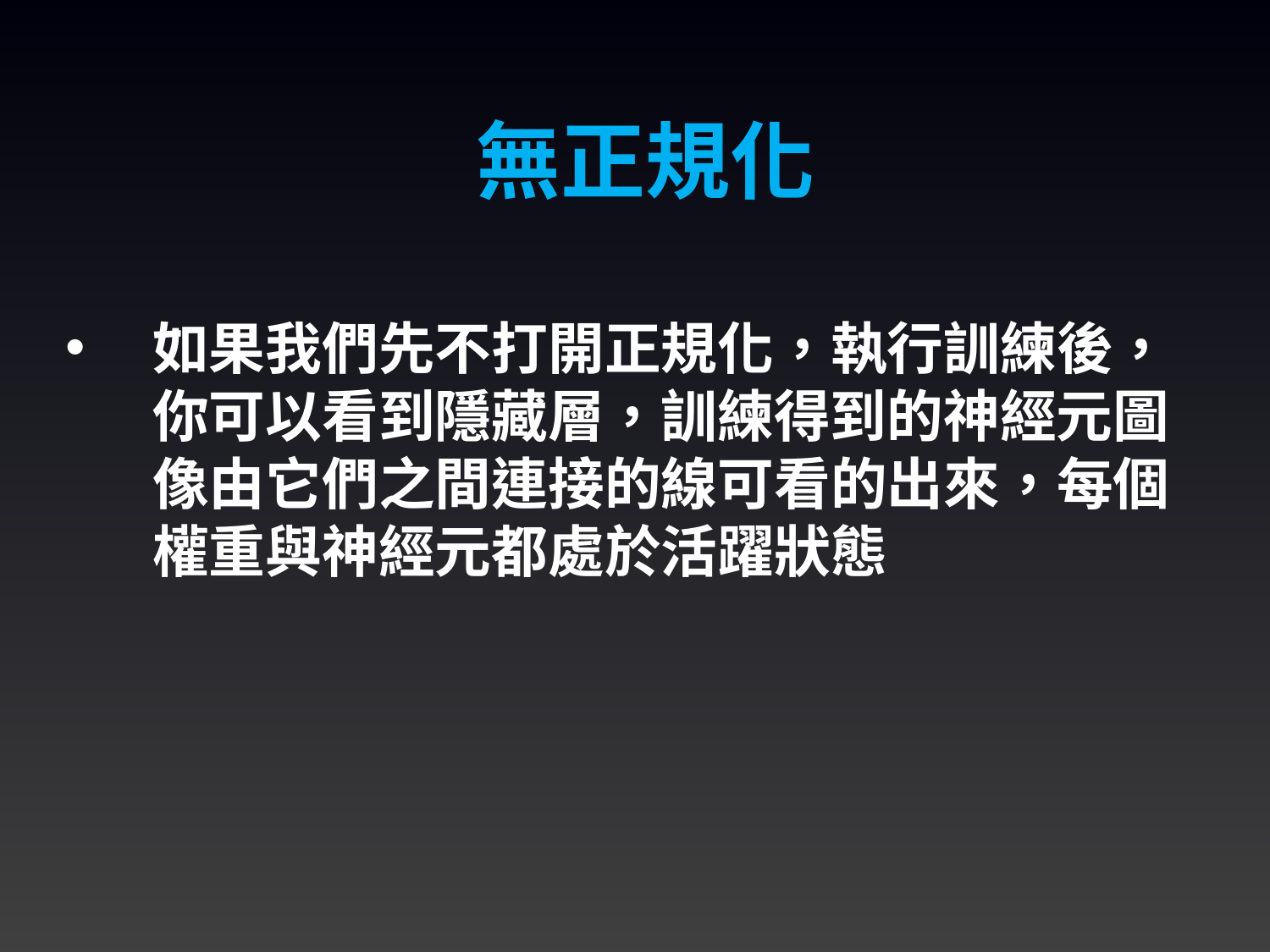

無正規化
如果我們先不打開正規化，執行訓練後，你可以看到隱藏層，訓練得到的神經元圖像由它們之間連接的線可看的出來，每個權重與神經元都處於活躍狀態